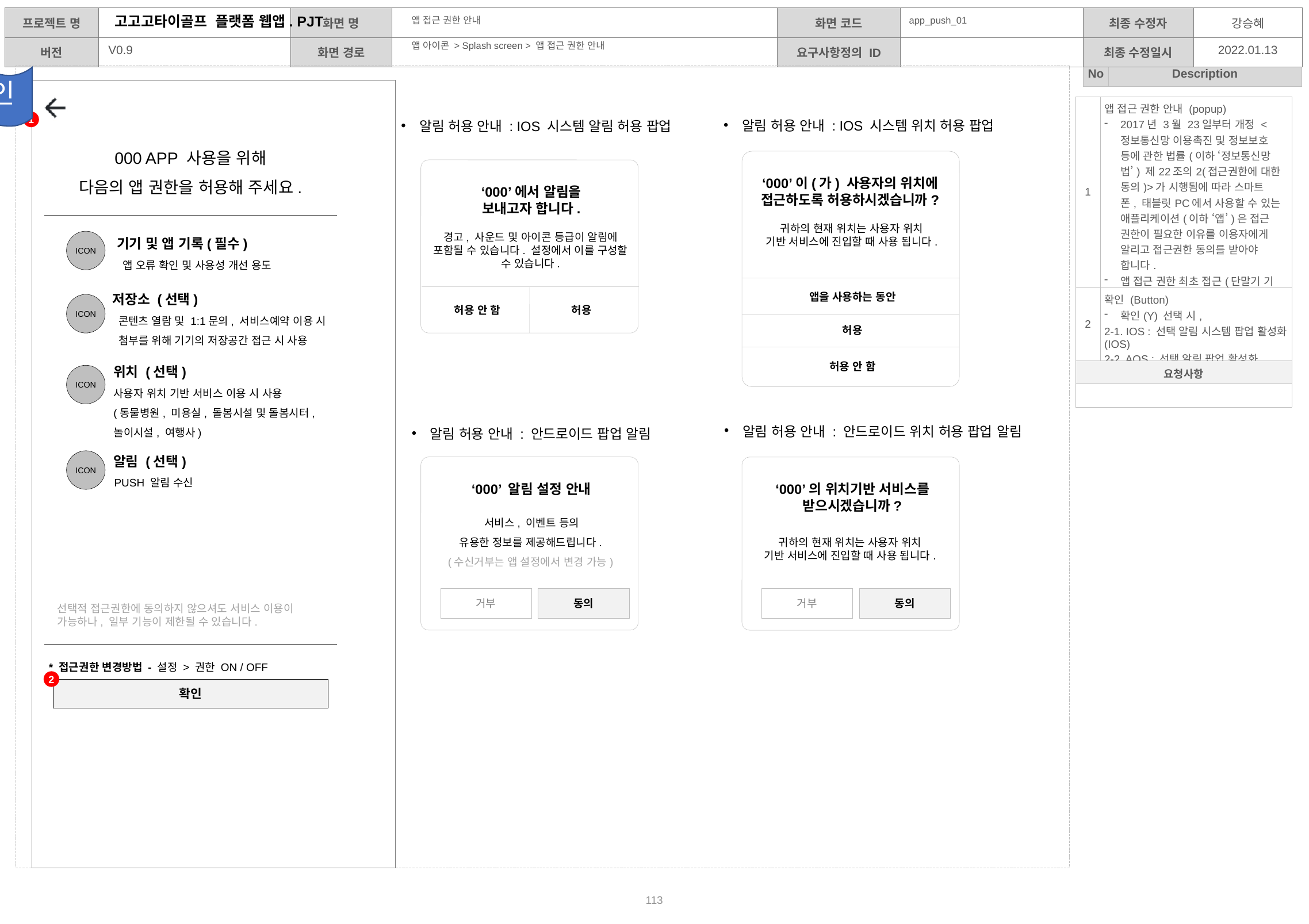

앱 접근 권한 안내
app_push_01
앱 아이콘 > Splash screen > 앱 접근 권한 안내

디자인
| 1 | 앱 접근 권한 안내 (popup) 2017년 3월 23일부터 개정 <정보통신망 이용촉진 및 정보보호 등에 관한 법률(이하 ‘정보통신망법’) 제22조의2(접근권한에 대한 동의)>가 시행됨에 따라 스마트폰, 태블릿PC에서 사용할 수 있는 애플리케이션(이하 ‘앱’)은 접근 권한이 필요한 이유를 이용자에게 알리고 접근권한 동의를 받아야 합니다. 앱 접근 권한 최초 접근(단말기 기준) 시에만 표시되며, 그 이후에는 노출되지 않는다. |
| --- | --- |
| 2 | 확인 (Button) 확인(Y) 선택 시, 2-1. IOS : 선택 알림 시스템 팝업 활성화 (IOS) 2-2. AOS : 선택 알림 팝업 활성화 |
| 요청사항 |  |
|  |  |
1
알림 허용 안내 : IOS 시스템 위치 허용 팝업
알림 허용 안내 : IOS 시스템 알림 허용 팝업
000 APP 사용을 위해
다음의 앱 권한을 허용해 주세요.

‘000’이(가) 사용자의 위치에 접근하도록 허용하시겠습니까?
‘000’에서 알림을
보내고자 합니다.
귀하의 현재 위치는 사용자 위치
기반 서비스에 진입할 때 사용 됩니다.
기기 및 앱 기록(필수)
경고, 사운드 및 아이콘 등급이 알림에 포함될 수 있습니다. 설정에서 이를 구성할 수 있습니다.
ICON
앱 오류 확인 및 사용성 개선 용도
저장소 (선택)
앱을 사용하는 동안
ICON
허용 안 함
허용
콘텐츠 열람 및 1:1문의, 서비스예약 이용 시
첨부를 위해 기기의 저장공간 접근 시 사용
허용
위치 (선택)
허용 안 함
ICON
사용자 위치 기반 서비스 이용 시 사용
(동물병원, 미용실, 돌봄시설 및 돌봄시터,
놀이시설, 여행사)
알림 허용 안내 : 안드로이드 위치 허용 팝업 알림
알림 허용 안내 : 안드로이드 팝업 알림
알림 (선택)
ICON

PUSH 알림 수신
‘000’ 알림 설정 안내
‘000’의 위치기반 서비스를
받으시겠습니까?
 서비스, 이벤트 등의
유용한 정보를 제공해드립니다.
(수신거부는 앱 설정에서 변경 가능)
귀하의 현재 위치는 사용자 위치
기반 서비스에 진입할 때 사용 됩니다.
거부
동의
거부
동의
선택적 접근권한에 동의하지 않으셔도 서비스 이용이 가능하나, 일부 기능이 제한될 수 있습니다.
* 접근권한 변경방법 - 설정 > 권한 ON / OFF
2
확인
113